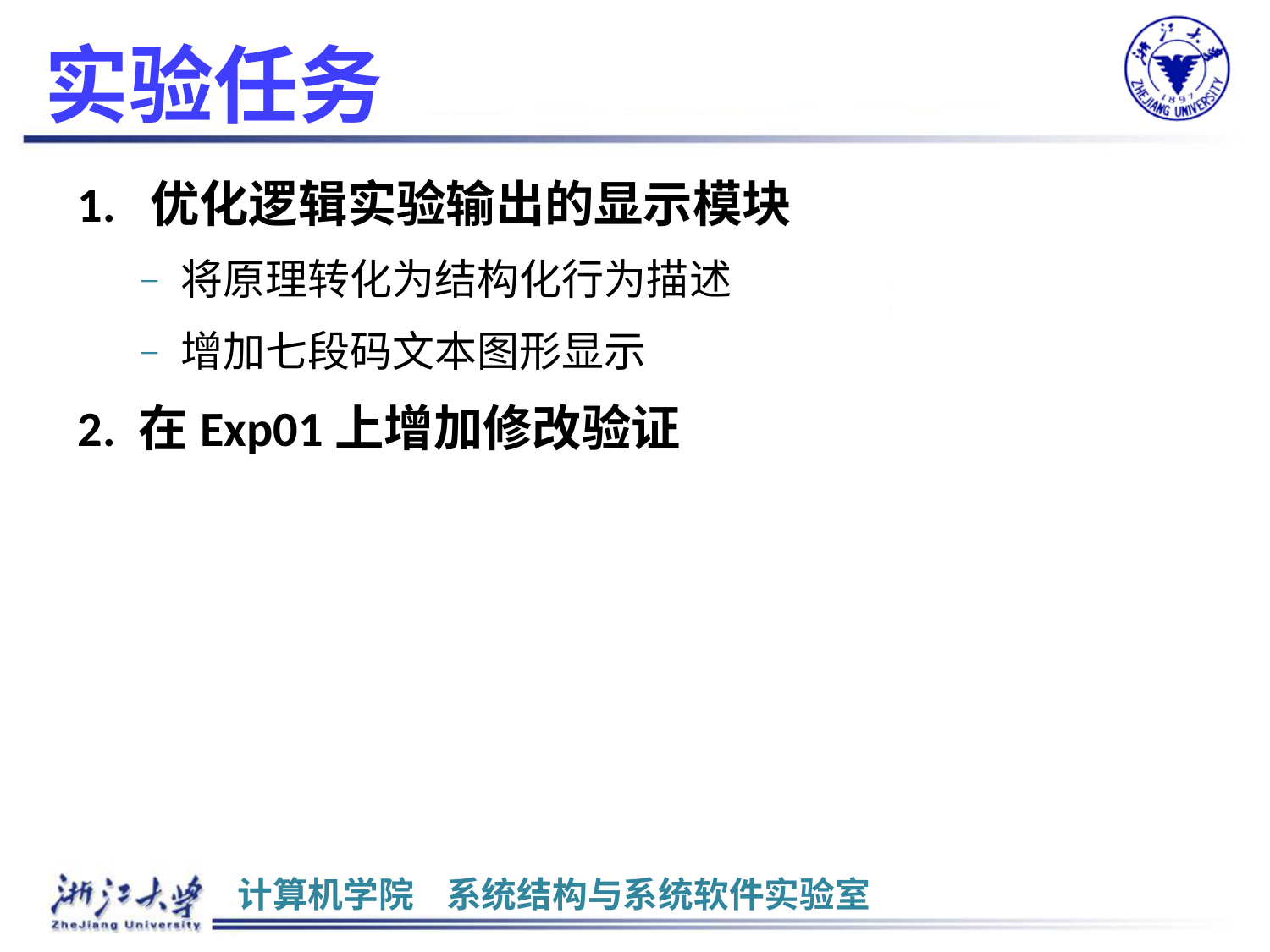

# 实验任务
1.  优化逻辑实验输出的显示模块
将原理转化为结构化行为描述
增加七段码文本图形显示
2. 在Exp01上增加修改验证

6